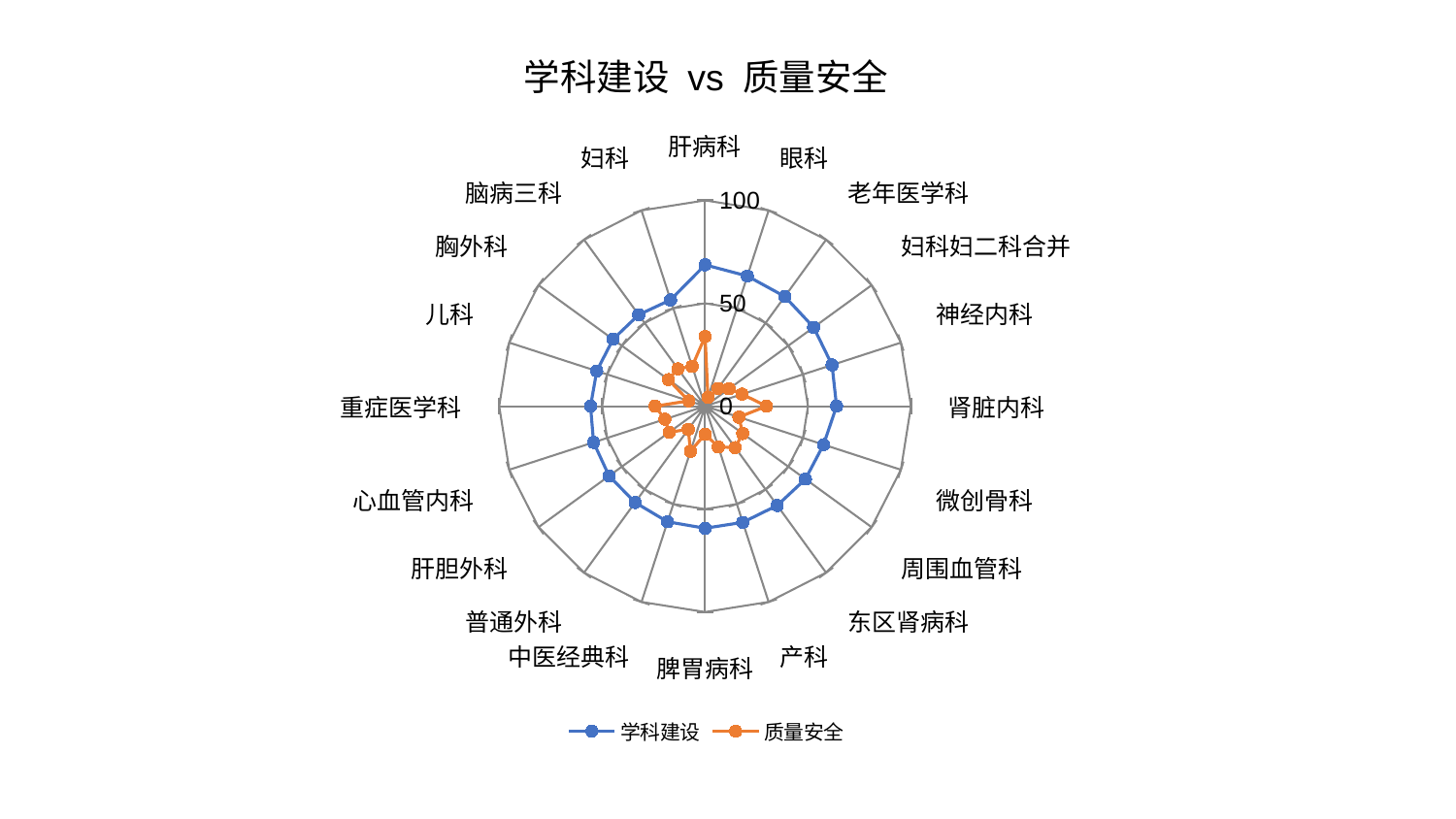

### Chart: 学科建设 vs 质量安全

| Category | 学科建设 | 质量安全 |
|---|---|---|
| 肝病科 | 68.67683391648326 | 33.86939743029967 |
| 眼科 | 66.49835233665182 | 4.524439890067168 |
| 老年医学科 | 65.86682642225396 | 10.696439345474001 |
| 妇科妇二科合并 | 65.17868956440775 | 14.42602951782404 |
| 神经内科 | 64.85231487515505 | 18.895876806580567 |
| 肾脏内科 | 63.874222721086426 | 29.861266209374953 |
| 微创骨科 | 60.52541932824534 | 17.29451751217953 |
| 周围血管科 | 60.28182430112331 | 22.609000421838456 |
| 东区肾病科 | 59.63331782829346 | 24.866172105947033 |
| 产科 | 59.34771141226568 | 20.842180129549124 |
| 脾胃病科 | 59.326118350749745 | 13.602692676631795 |
| 中医经典科 | 59.067786600877305 | 23.02243316458235 |
| 普通外科 | 57.83411429421969 | 13.91608900193259 |
| 肝胆外科 | 57.658249496107125 | 21.58237896597219 |
| 心血管内科 | 56.94864213797216 | 20.506498558976983 |
| 重症医学科 | 55.63231541110308 | 24.314797729742285 |
| 儿科 | 55.34514254102638 | 8.357521533436744 |
| 胸外科 | 55.28394188593106 | 21.970418409299754 |
| 脑病三科 | 54.91108467128158 | 22.448574024488565 |
| 妇科 | 54.30393865728363 | 20.32894360494618 |
13